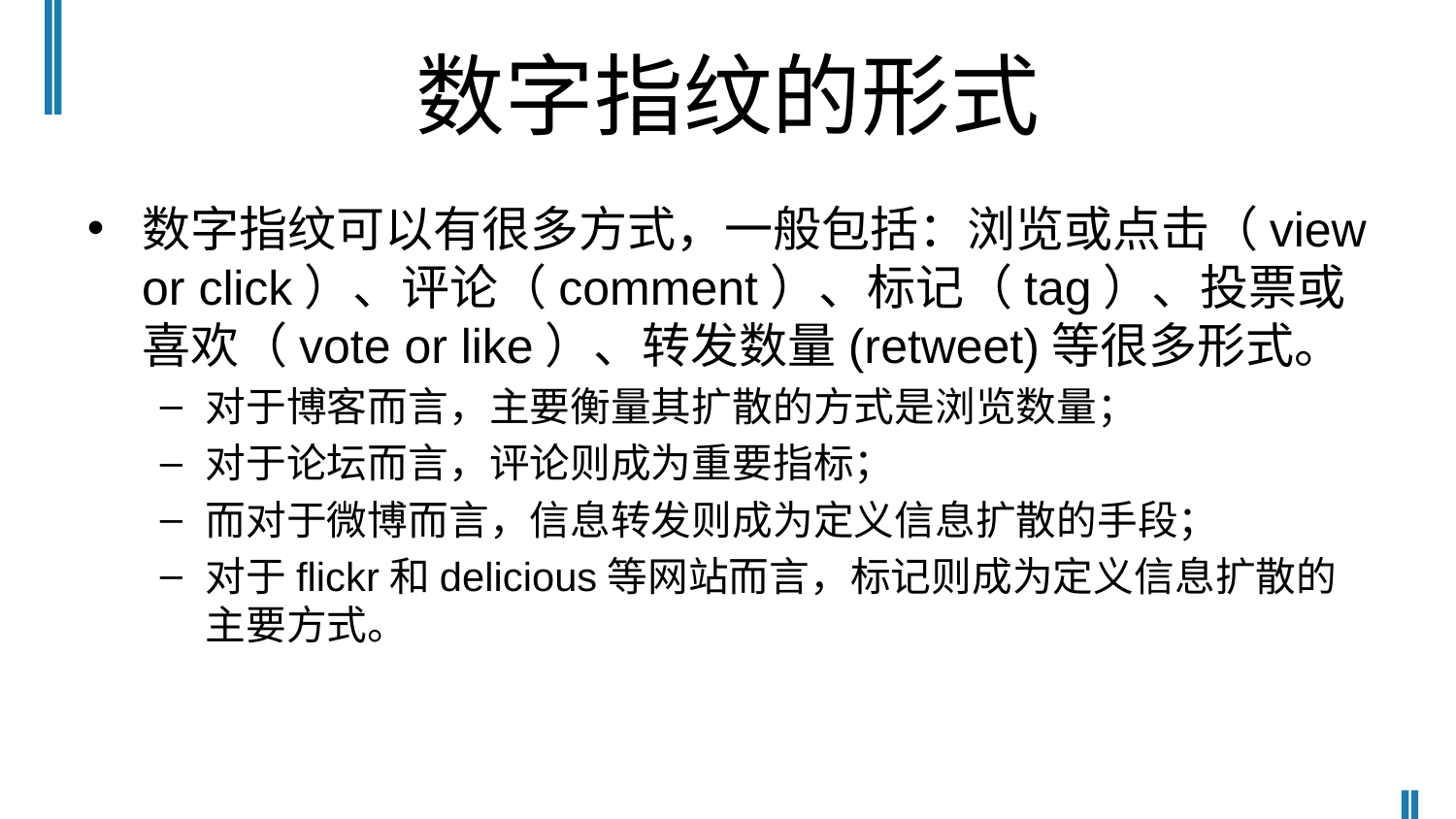

# 数字指纹的形式
数字指纹可以有很多方式，一般包括：浏览或点击（view or click）、评论（comment）、标记（tag）、投票或喜欢（vote or like）、转发数量(retweet)等很多形式。
对于博客而言，主要衡量其扩散的方式是浏览数量；
对于论坛而言，评论则成为重要指标；
而对于微博而言，信息转发则成为定义信息扩散的手段；
对于flickr和delicious等网站而言，标记则成为定义信息扩散的主要方式。